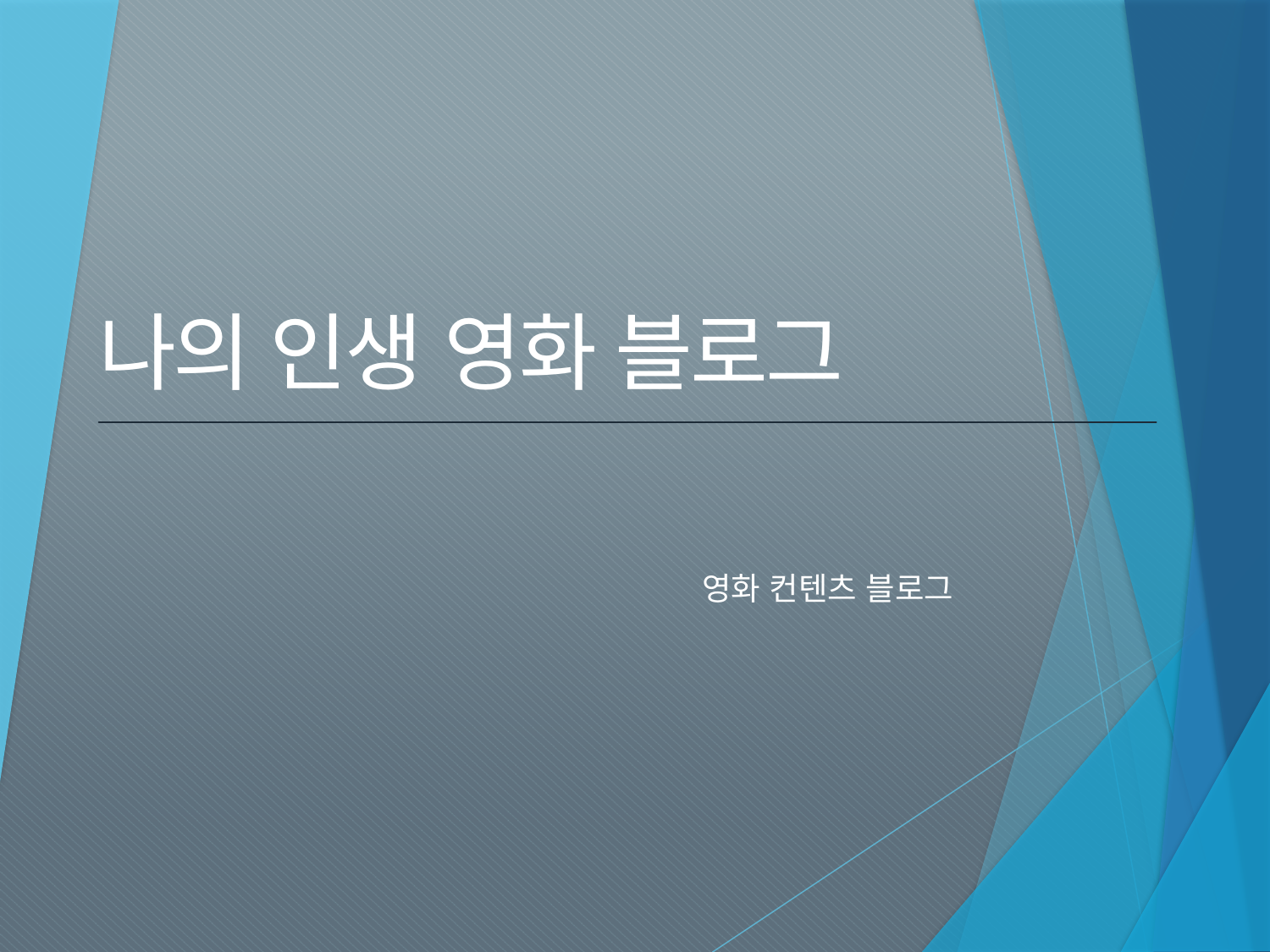

# 나의 인생 영화 블로그
영화 컨텐츠 블로그